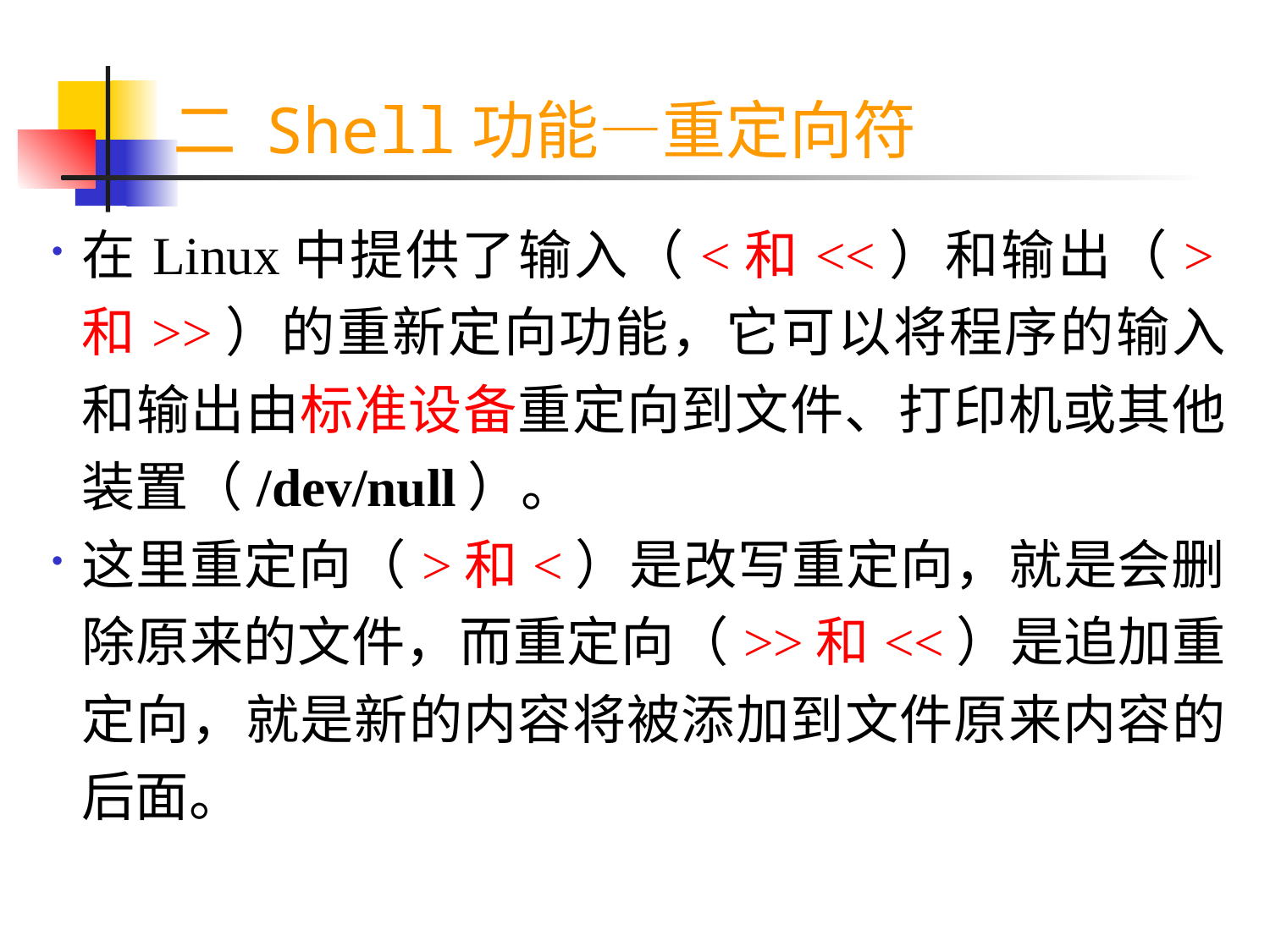

# 二 Shell功能—重定向符
在Linux中提供了输入（<和<<）和输出（>和>>）的重新定向功能，它可以将程序的输入和输出由标准设备重定向到文件、打印机或其他装置（/dev/null）。
这里重定向（>和<）是改写重定向，就是会删除原来的文件，而重定向（>>和<<）是追加重定向，就是新的内容将被添加到文件原来内容的后面。